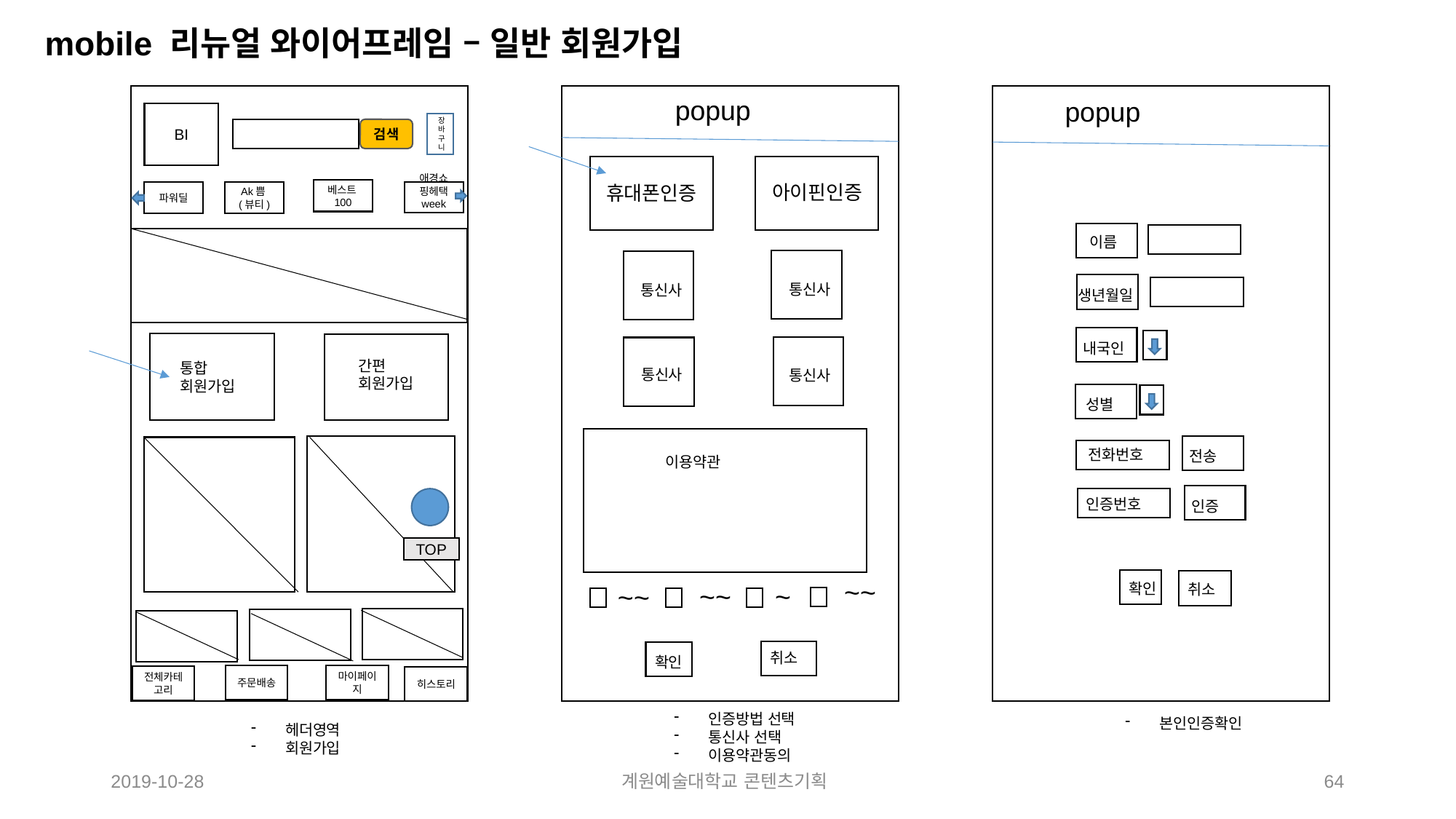

mobile 리뉴얼 와이어프레임 – 일반 회원가입

popup
popup
BI
장바구니

검색

아이핀인증
휴대폰인증
베스트100
애경쇼핑헤택 week

Ak쁨(뷰티)
파워딜

이름

통신사

통신사

생년월일

내국인

간편
회원가입
통합
회원가입
통신사
통신사

성별

전화번호

전송
이용약관

인증번호
인증
TOP

~~

확인
~
~~
취소
~~

취소
확인
주문배송
마이페이지
전체카테고리
히스토리
인증방법 선택
통신사 선택
이용약관동의
본인인증확인
헤더영역
회원가입
2019-10-28
계원예술대학교 콘텐츠기획
64